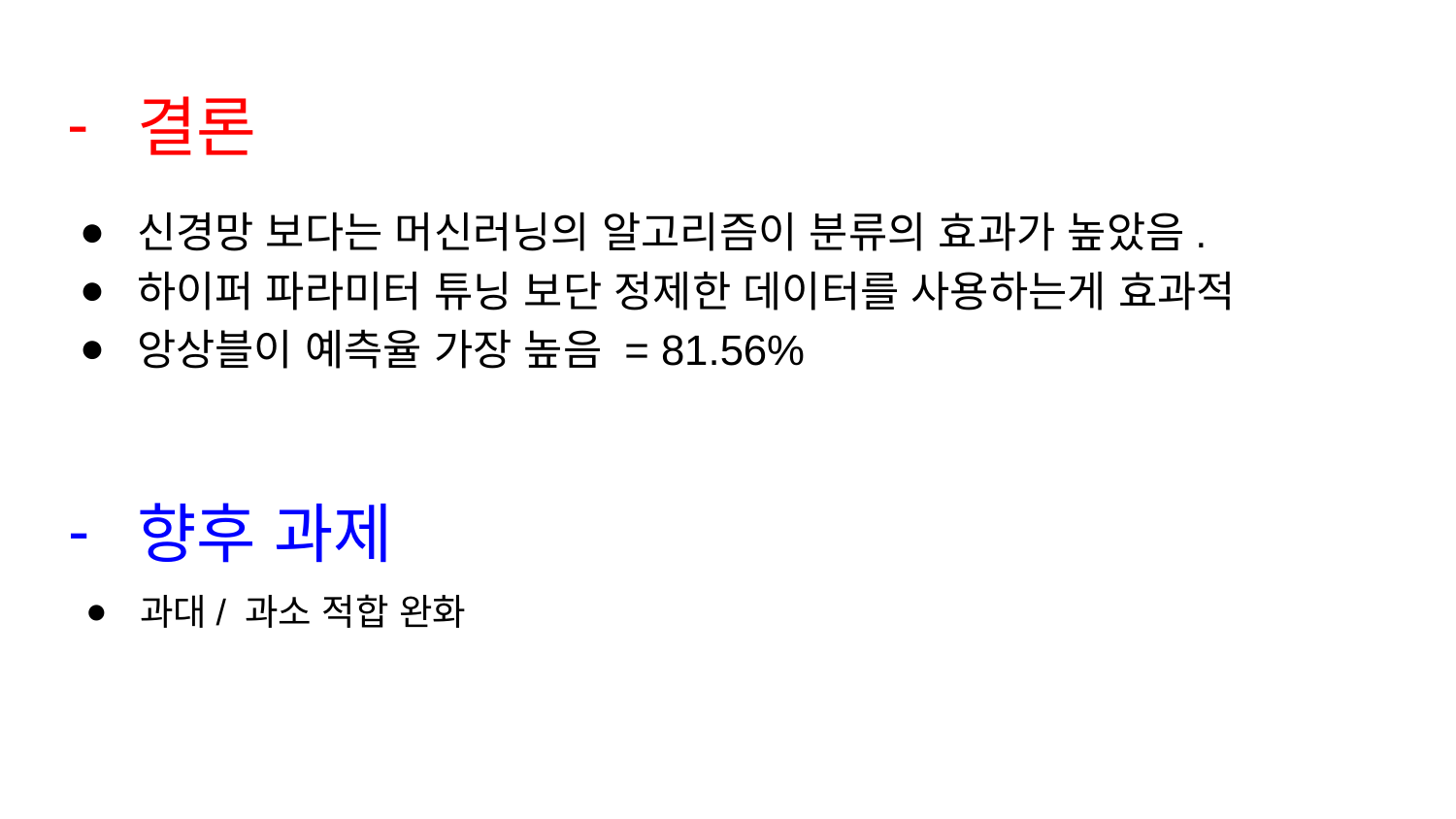

# 결론
신경망 보다는 머신러닝의 알고리즘이 분류의 효과가 높았음.
하이퍼 파라미터 튜닝 보단 정제한 데이터를 사용하는게 효과적
앙상블이 예측율 가장 높음 = 81.56%

향후 과제

과대/ 과소 적합 완화